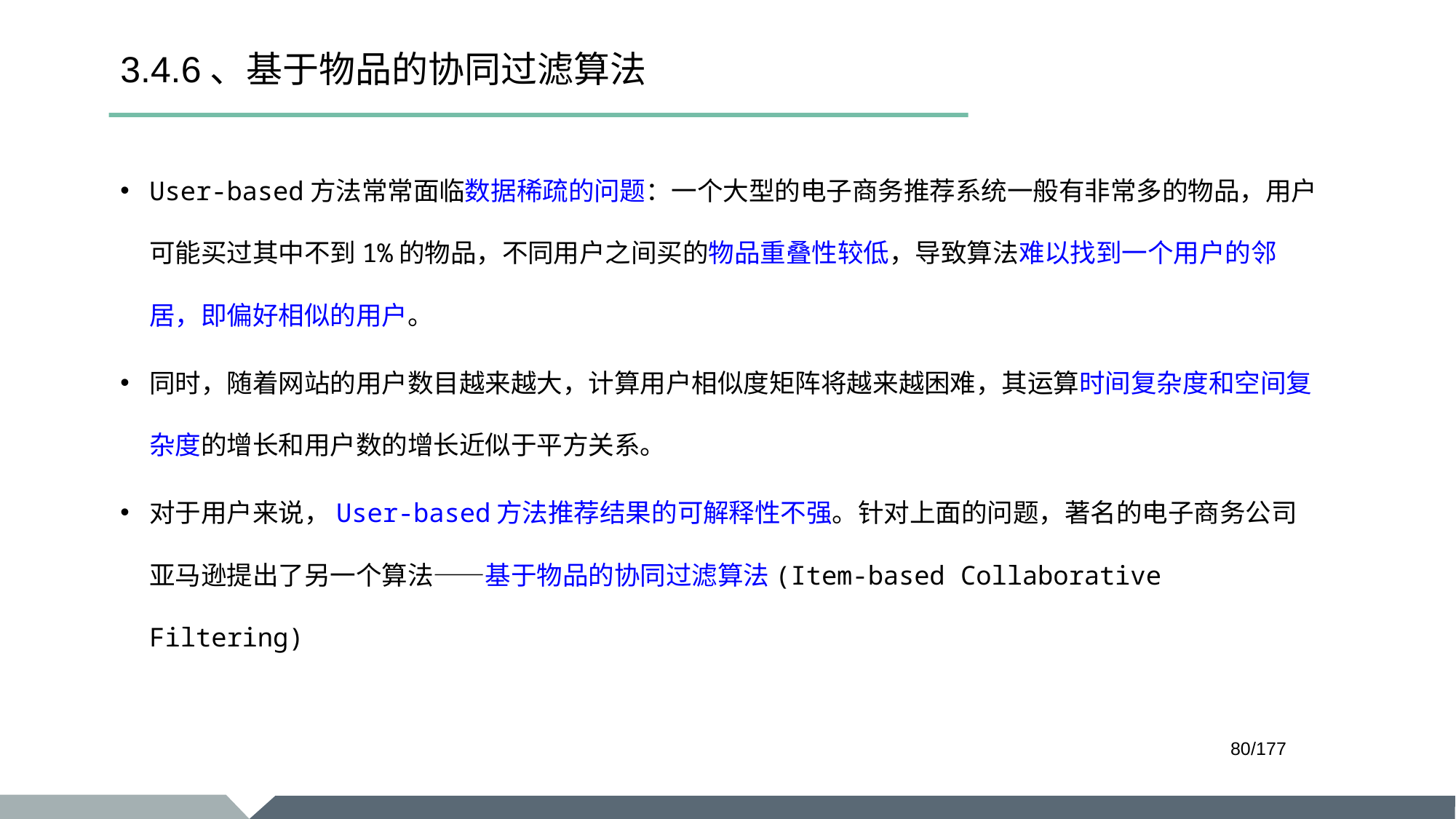

# 3.4.6、基于物品的协同过滤算法
User-based方法常常面临数据稀疏的问题：一个大型的电子商务推荐系统一般有非常多的物品，用户可能买过其中不到1%的物品，不同用户之间买的物品重叠性较低，导致算法难以找到一个用户的邻居，即偏好相似的用户。
同时，随着网站的用户数目越来越大，计算用户相似度矩阵将越来越困难，其运算时间复杂度和空间复杂度的增长和用户数的增长近似于平方关系。
对于用户来说，User-based方法推荐结果的可解释性不强。针对上面的问题，著名的电子商务公司亚马逊提出了另一个算法——基于物品的协同过滤算法(Item-based Collaborative Filtering)

80/177